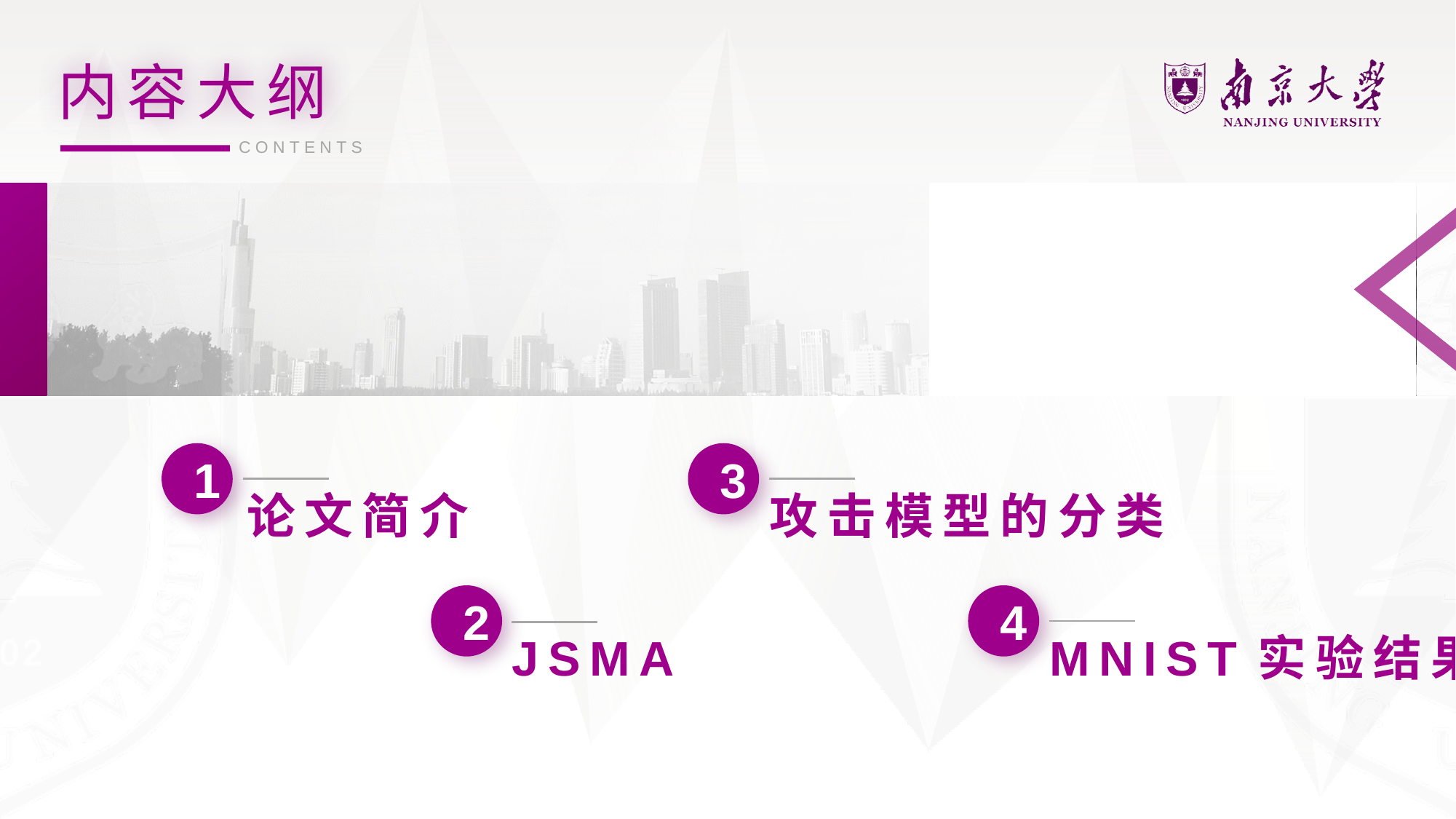

1
3

论文简介
攻击模型的分类
2
4
JSMA
MNIST实验结果